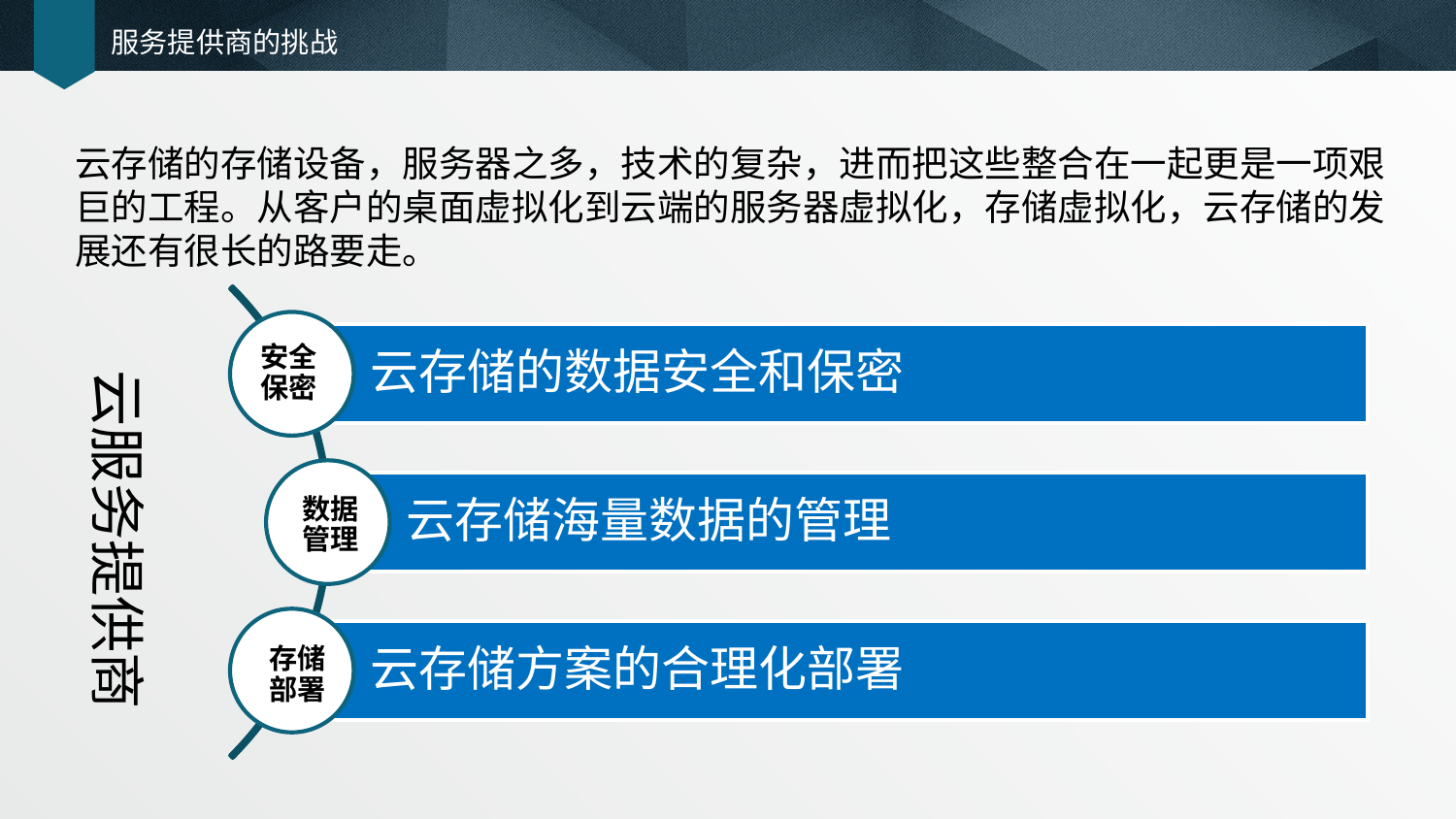

# 服务提供商的挑战
云存储的存储设备，服务器之多，技术的复杂，进而把这些整合在一起更是一项艰巨的工程。从客户的桌面虚拟化到云端的服务器虚拟化，存储虚拟化，云存储的发展还有很长的路要走。
云存储的数据安全和保密
云存储海量数据的管理
云存储方案的合理化部署
安全
保密
云服务提供商
数据
管理
存储
部署